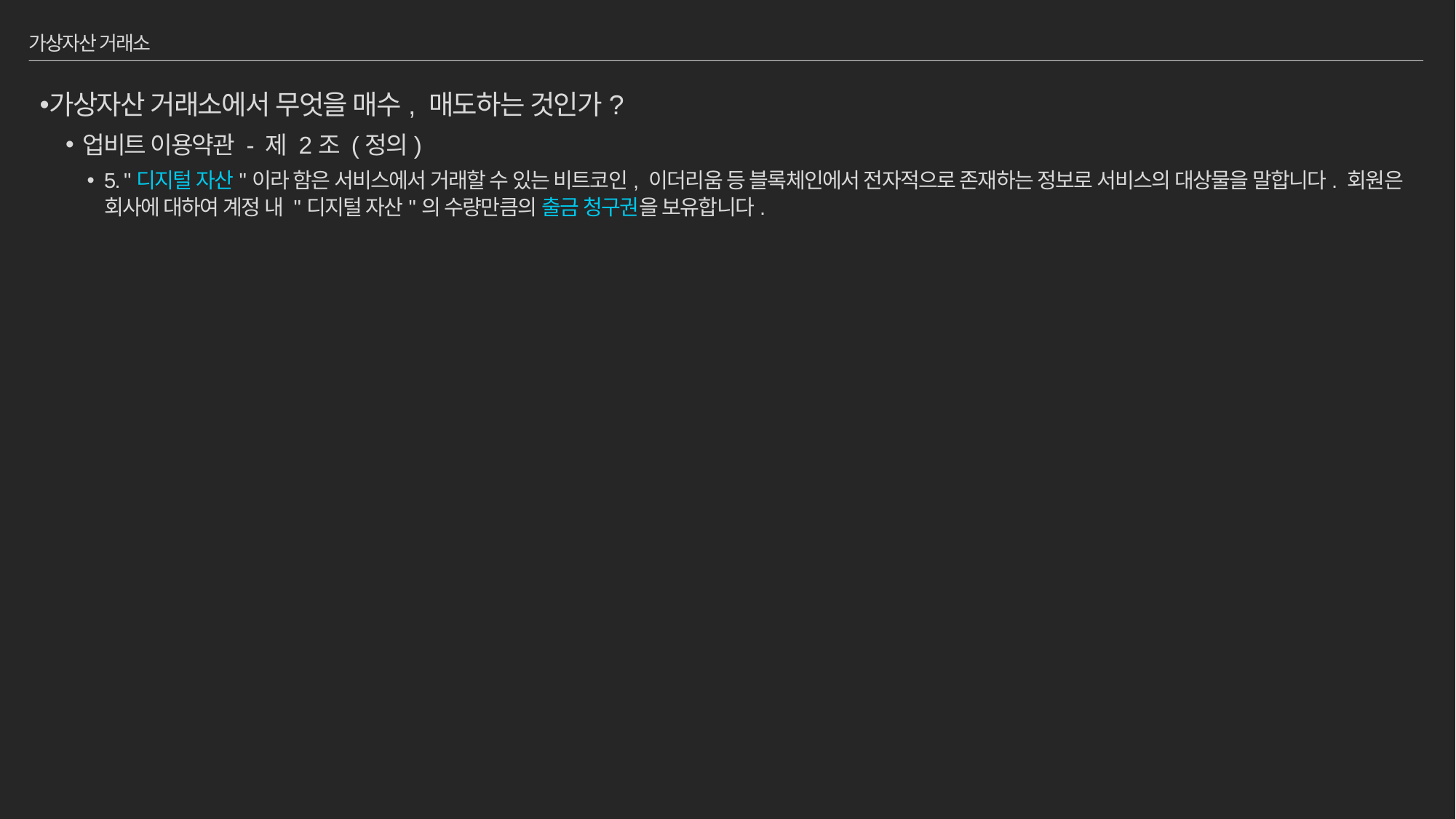

# 가상자산 거래소
가상자산 거래소에서 무엇을 매수, 매도하는 것인가?
업비트 이용약관 - 제 2조 (정의)
5. "디지털 자산"이라 함은 서비스에서 거래할 수 있는 비트코인, 이더리움 등 블록체인에서 전자적으로 존재하는 정보로 서비스의 대상물을 말합니다. 회원은 회사에 대하여 계정 내 "디지털 자산"의 수량만큼의 출금 청구권을 보유합니다.